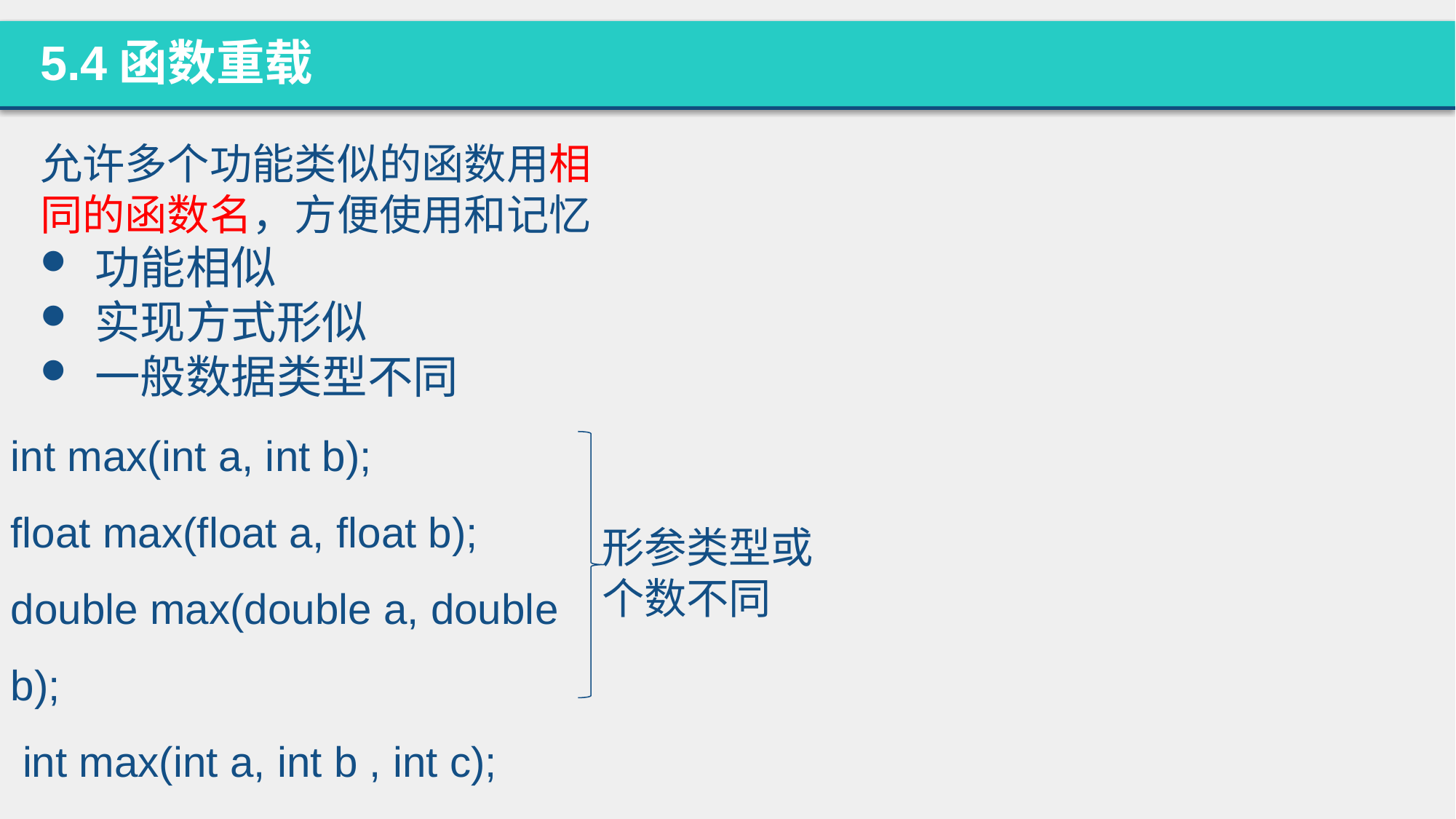

5.4函数重载
允许多个功能类似的函数用相同的函数名，方便使用和记忆
功能相似
实现方式形似
一般数据类型不同
int max(int a, int b);
float max(float a, float b);
double max(double a, double b);
 int max(int a, int b , int c);

形参类型或个数不同